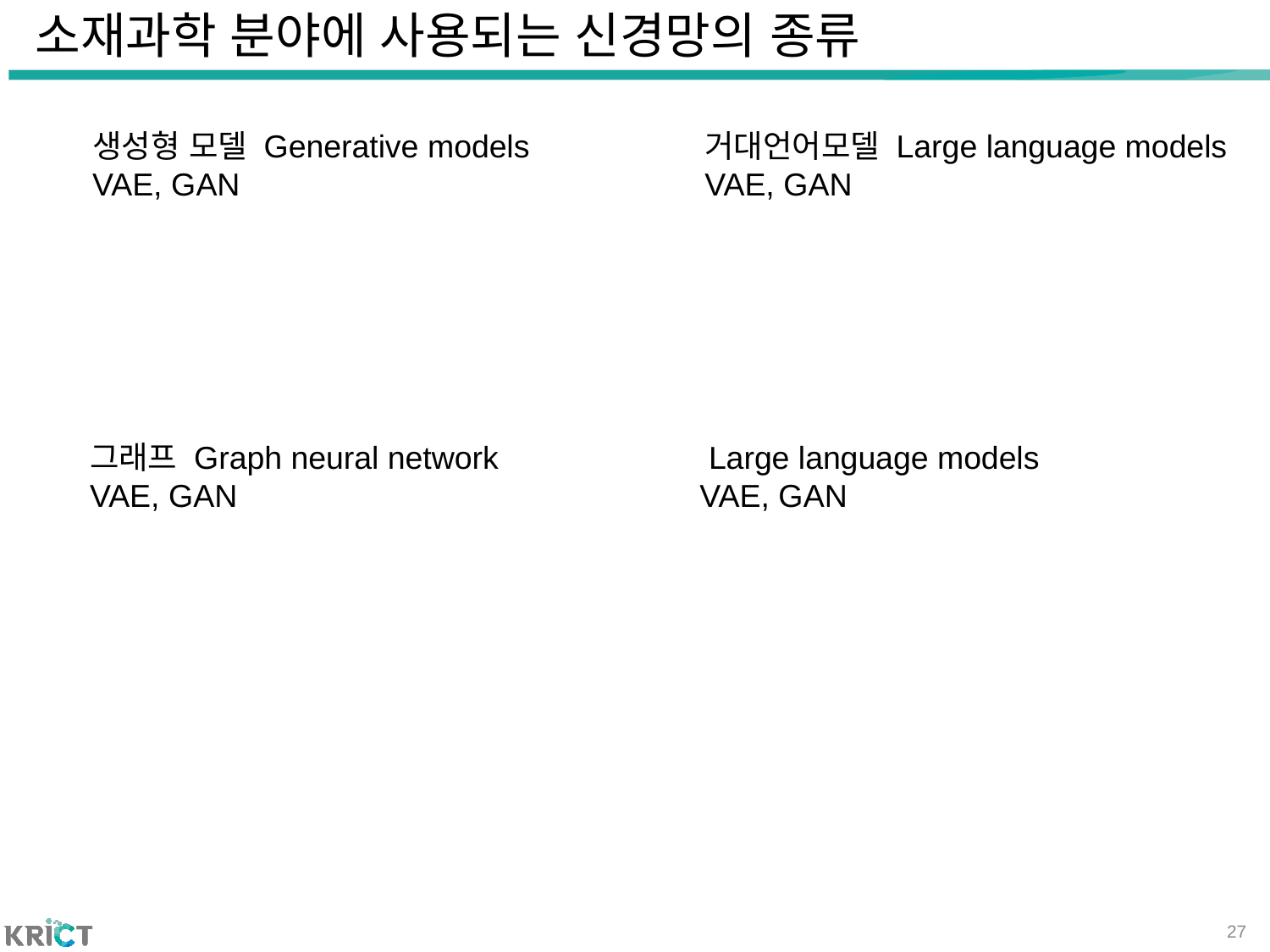

# 소재과학 분야에 사용되는 신경망의 종류
생성형 모델 Generative models
VAE, GAN
거대언어모델 Large language models
VAE, GAN
그래프 Graph neural network
VAE, GAN
 Large language models
VAE, GAN

27